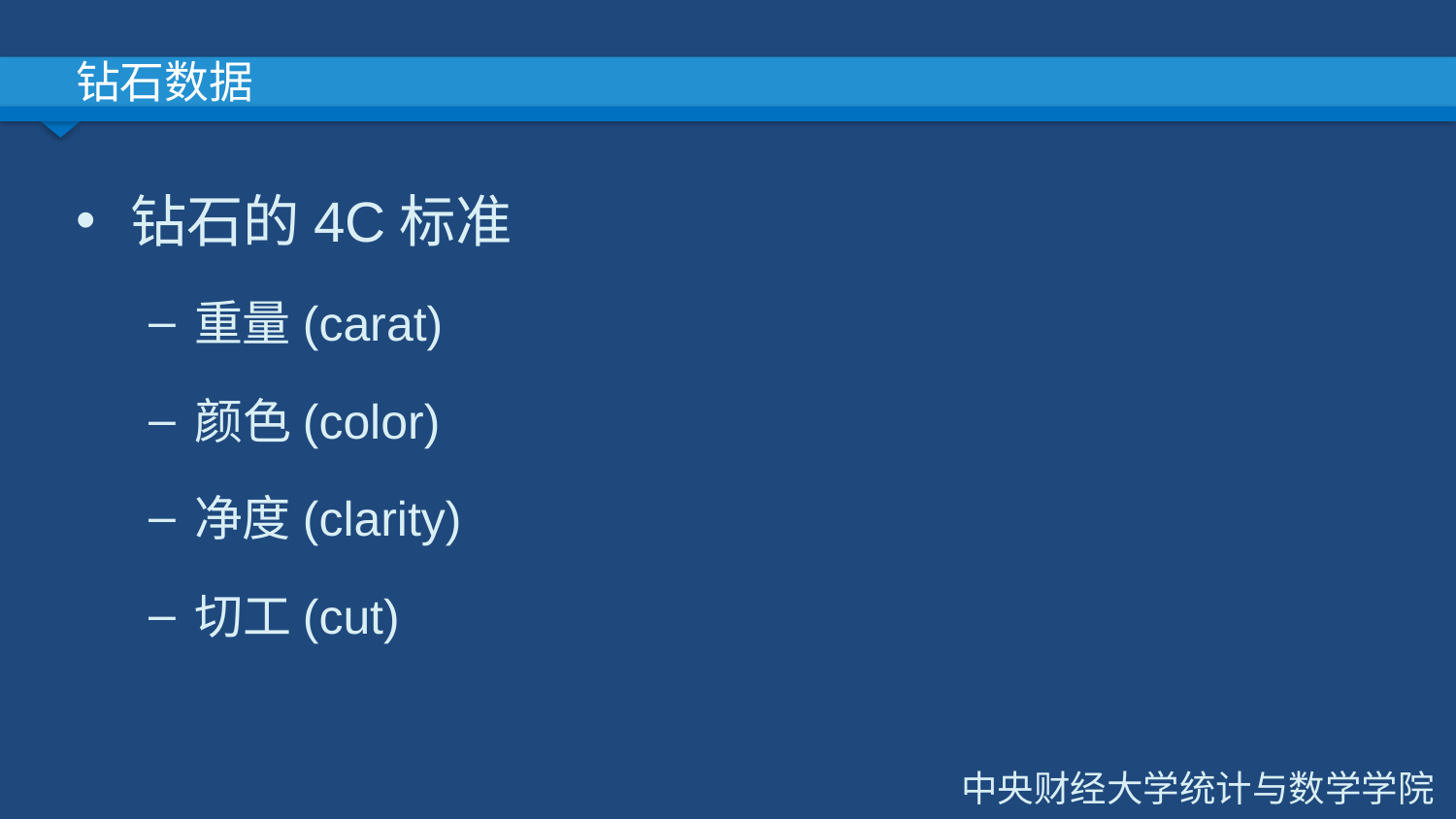

# 钻石数据
钻石的4C标准
重量(carat)
颜色(color)
净度(clarity)
切工(cut)